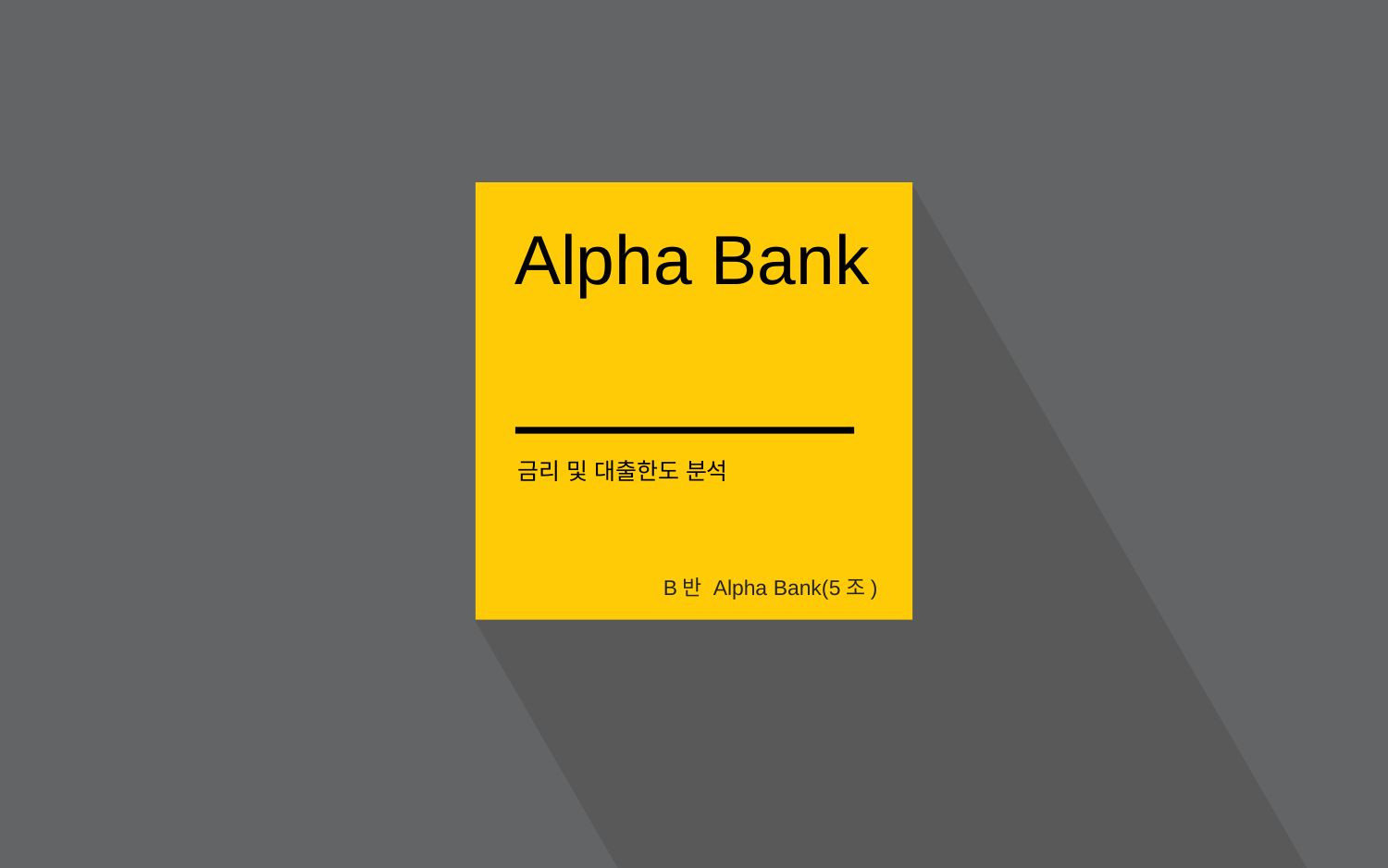

Alpha Bank

금리 및 대출한도 분석
B반 Alpha Bank(5조)